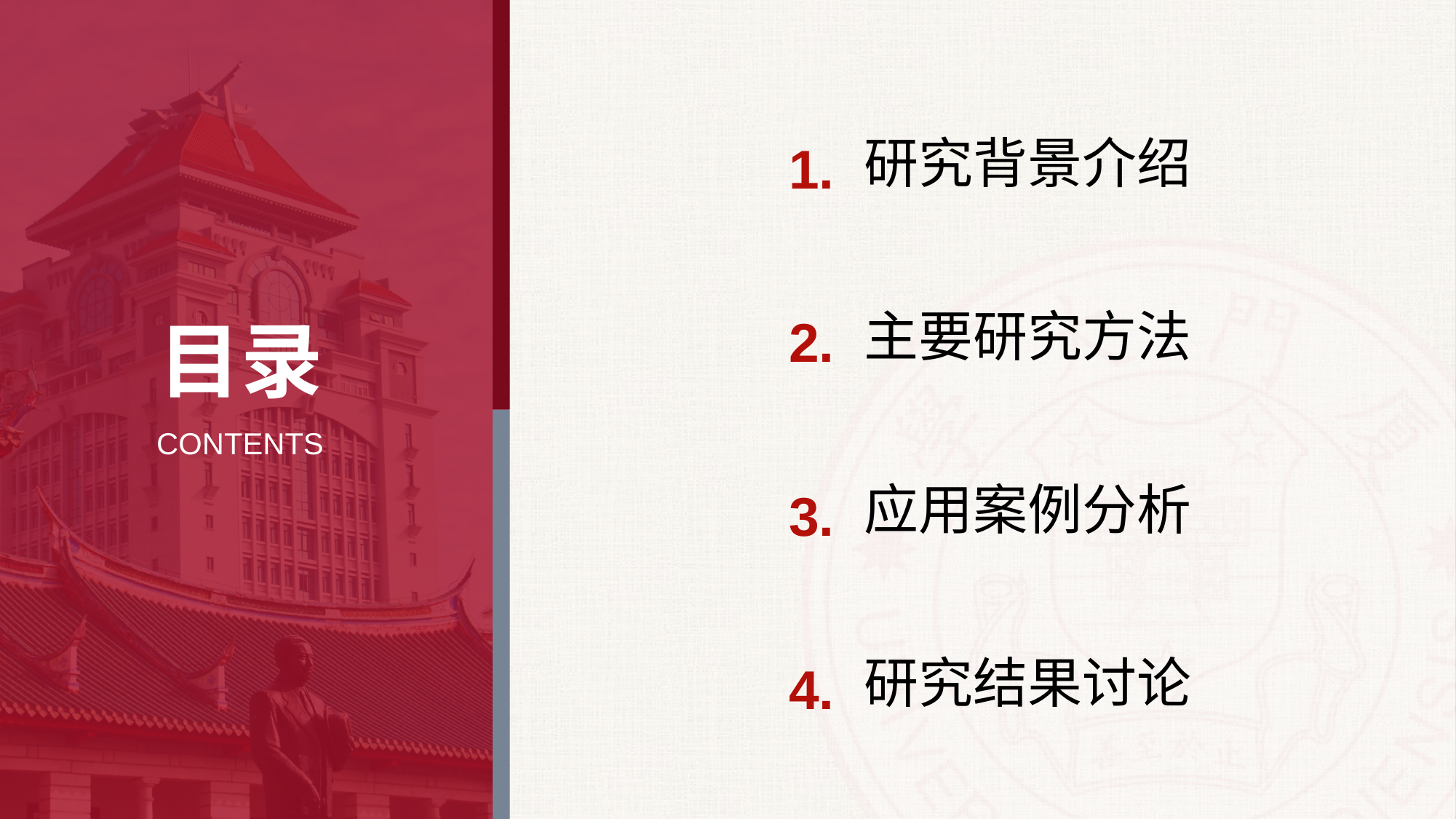

研究背景介绍
1.
主要研究方法
2.
应用案例分析
3.
研究结果讨论
4.